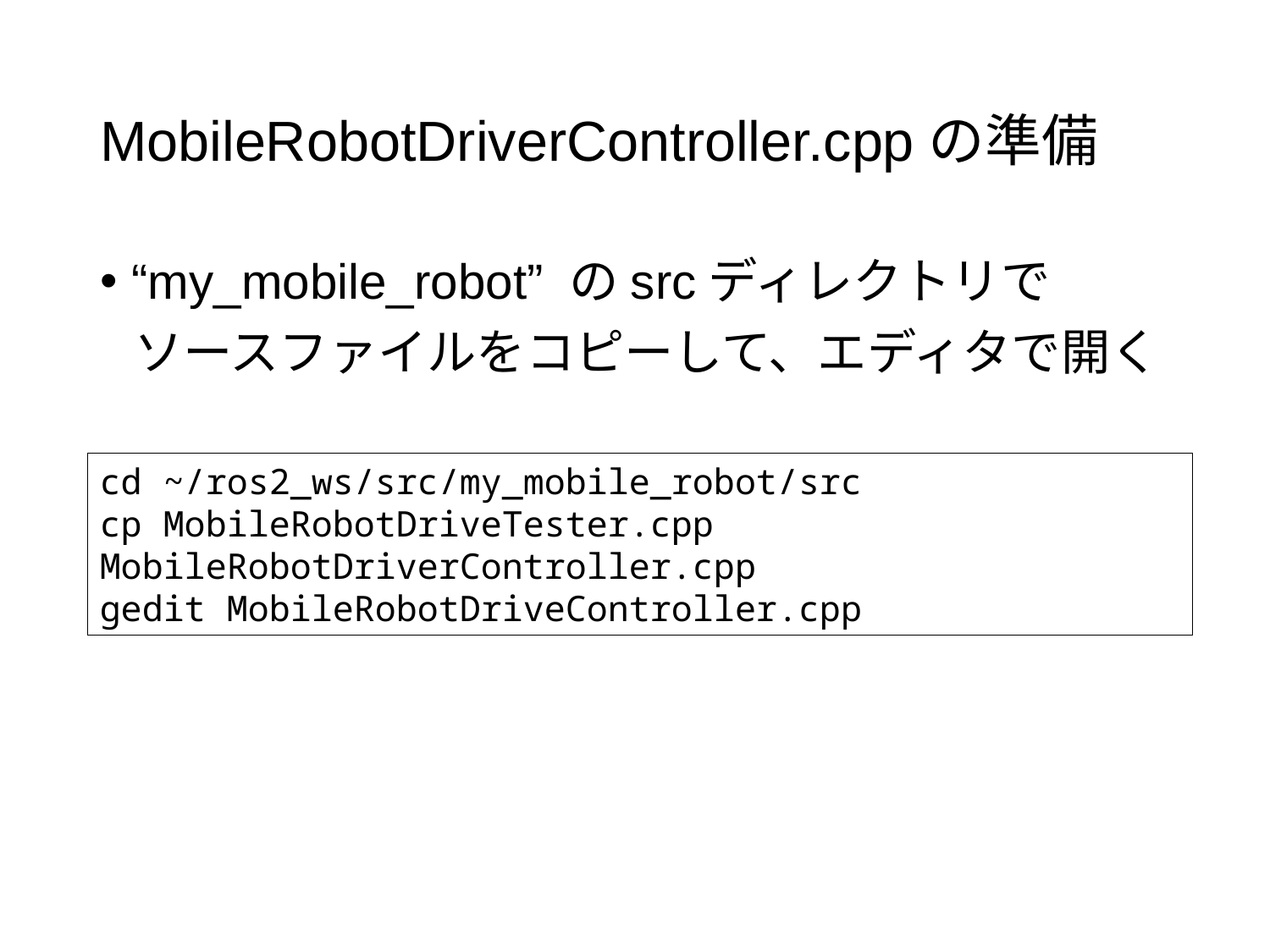

# MobileRobotDriverController.cppの準備
“my_mobile_robot” のsrcディレクトリで
  ソースファイルをコピーして、エディタで開く
cd ~/ros2_ws/src/my_mobile_robot/src
cp MobileRobotDriveTester.cpp MobileRobotDriverController.cpp
gedit MobileRobotDriveController.cpp